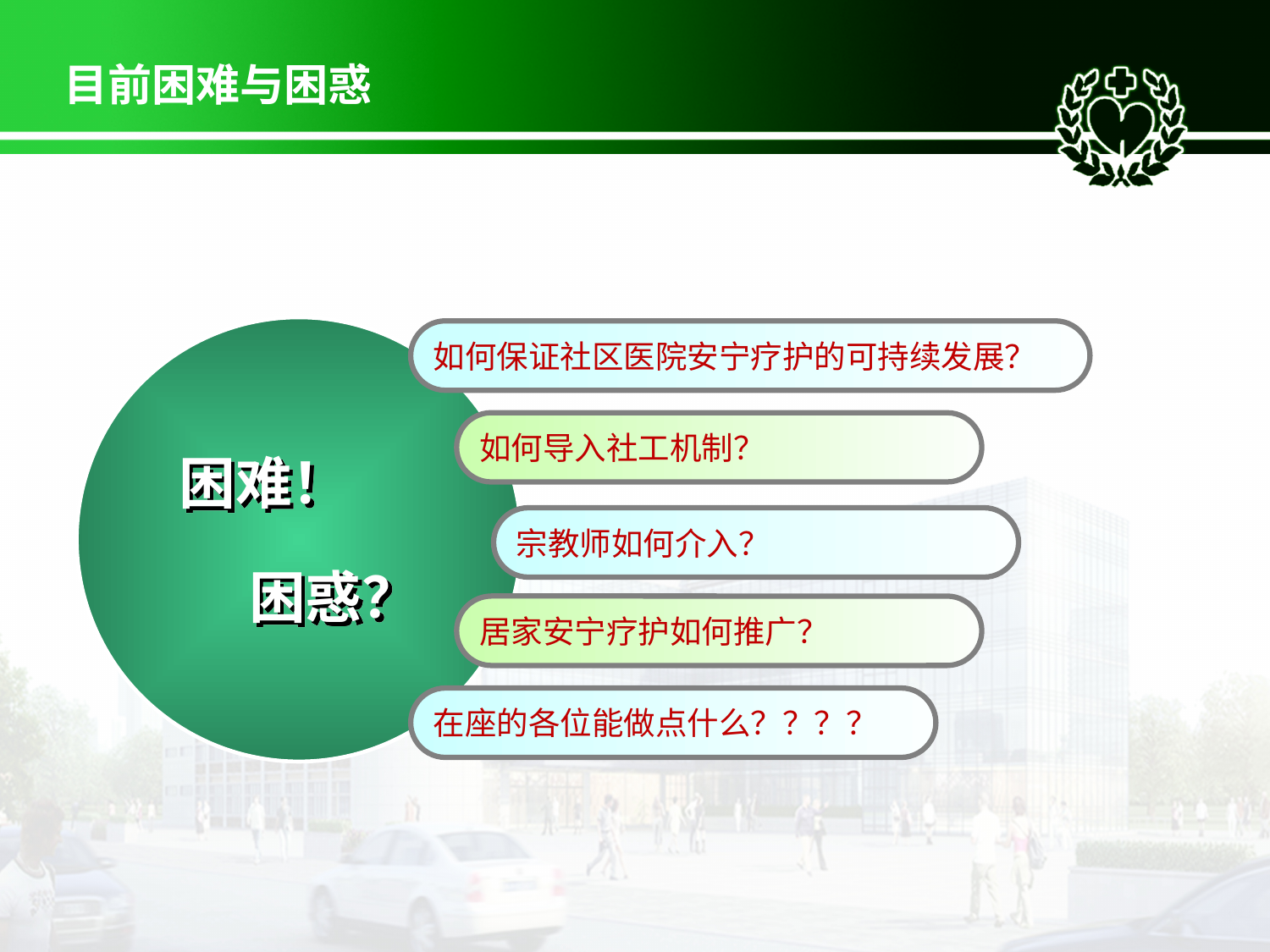

目前困难与困惑

如何保证社区医院安宁疗护的可持续发展？
如何导入社工机制？
困难！
宗教师如何介入？
困惑？
居家安宁疗护如何推广？
在座的各位能做点什么？？？？